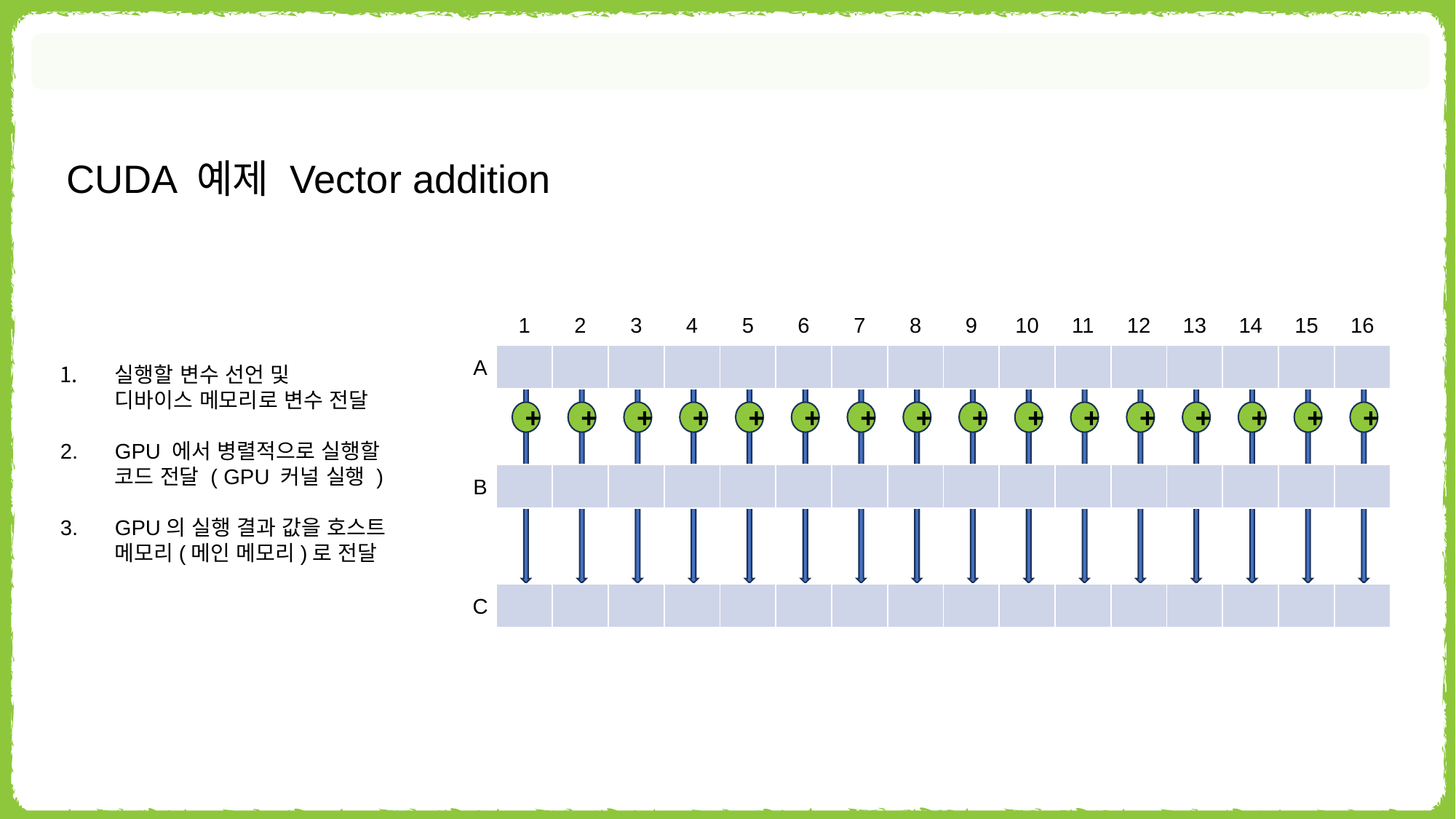

CUDA 예제 Vector addition
| 1 | 2 | 3 | 4 | 5 | 6 | 7 | 8 | 9 | 10 | 11 | 12 | 13 | 14 | 15 | 16 |
| --- | --- | --- | --- | --- | --- | --- | --- | --- | --- | --- | --- | --- | --- | --- | --- |
|  |  |  |  |  |  |  |  |  |  |  |  |  |  |  |  |
| --- | --- | --- | --- | --- | --- | --- | --- | --- | --- | --- | --- | --- | --- | --- | --- |
A
실행할 변수 선언 및
디바이스 메모리로 변수 전달

GPU 에서 병렬적으로 실행할
코드 전달 ( GPU 커널 실행 )

GPU의 실행 결과 값을 호스트 메모리(메인 메모리)로 전달

+
+
+
+
+
+
+
+
+
+
+
+
+
+
+
+
|  |  |  |  |  |  |  |  |  |  |  |  |  |  |  |  |
| --- | --- | --- | --- | --- | --- | --- | --- | --- | --- | --- | --- | --- | --- | --- | --- |
B
|  |  |  |  |  |  |  |  |  |  |  |  |  |  |  |  |
| --- | --- | --- | --- | --- | --- | --- | --- | --- | --- | --- | --- | --- | --- | --- | --- |
C